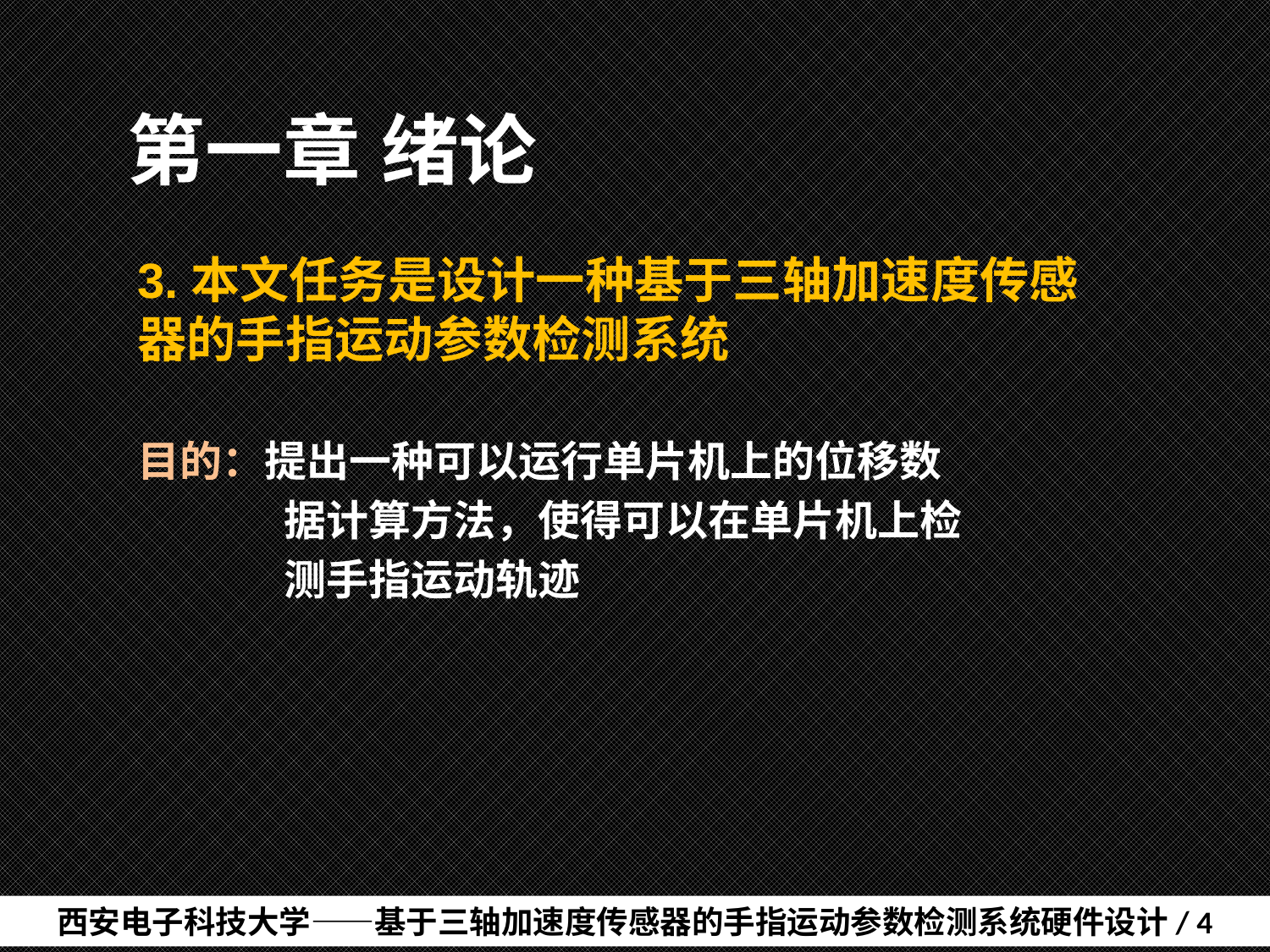

# 第一章	绪论
3.本文任务是设计一种基于三轴加速度传感器的手指运动参数检测系统

目的：提出一种可以运行单片机上的位移数
	 据计算方法，使得可以在单片机上检
	 测手指运动轨迹
西安电子科技大学——基于三轴加速度传感器的手指运动参数检测系统硬件设计/ 4